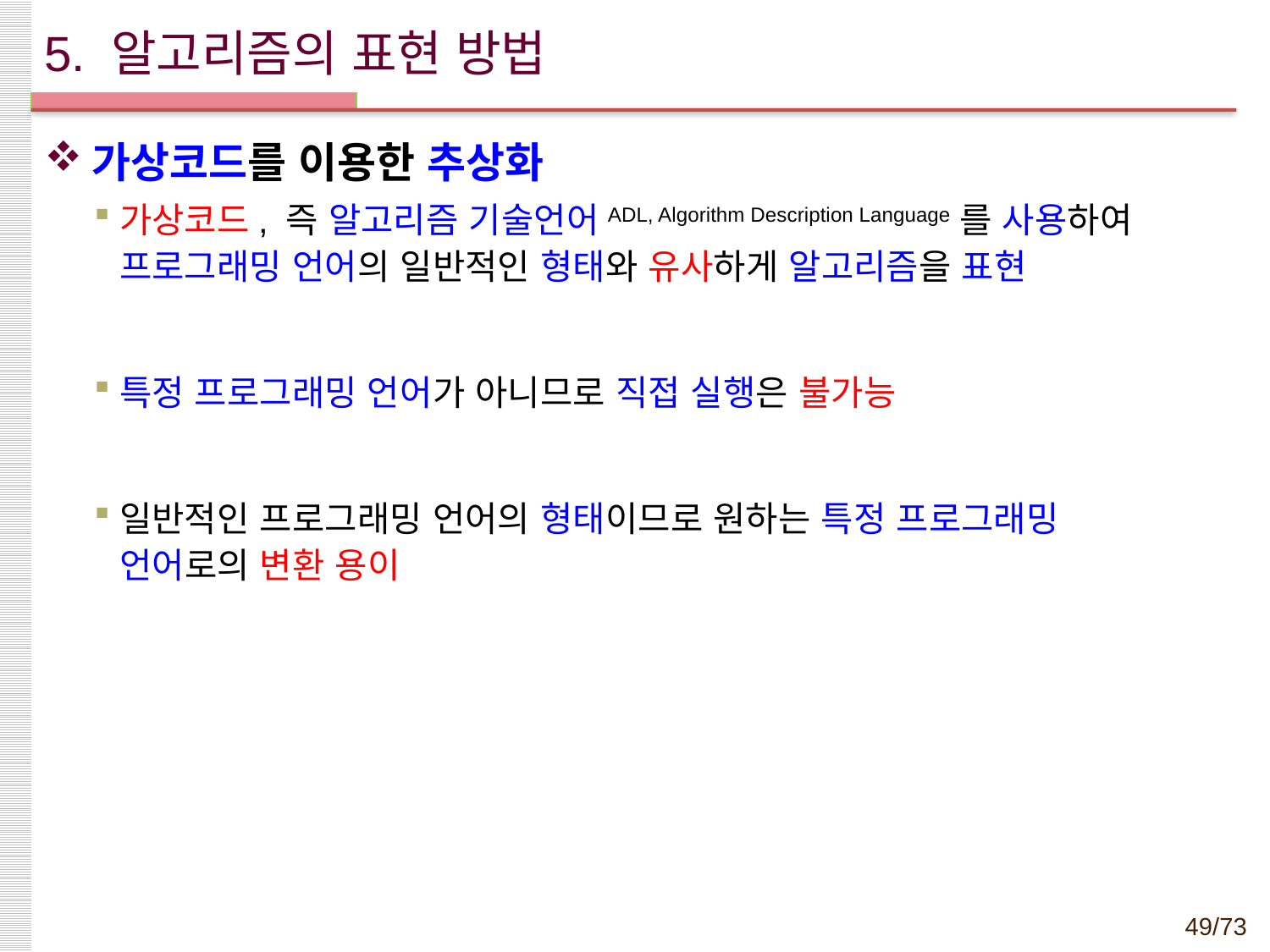

# 5. 알고리즘의 표현 방법
가상코드를 이용한 추상화
가상코드, 즉 알고리즘 기술언어ADL, Algorithm Description Language를 사용하여 프로그래밍 언어의 일반적인 형태와 유사하게 알고리즘을 표현

특정 프로그래밍 언어가 아니므로 직접 실행은 불가능

일반적인 프로그래밍 언어의 형태이므로 원하는 특정 프로그래밍
언어로의 변환 용이